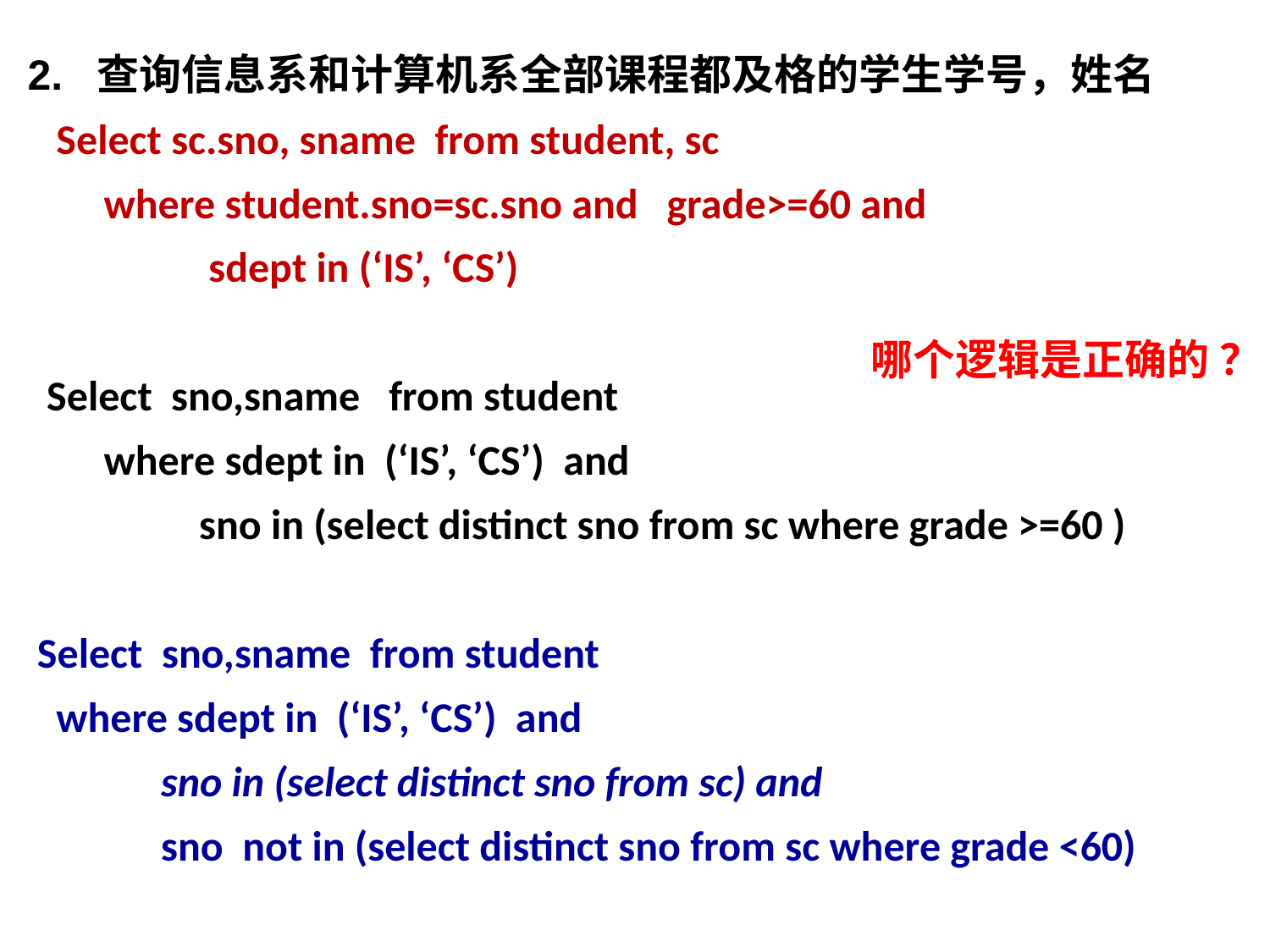

2.  查询信息系和计算机系全部课程都及格的学生学号，姓名
   Select sc.sno, sname  from student, sc
        where student.sno=sc.sno and   grade>=60 and
                   sdept in (‘IS’, ‘CS’)

  Select  sno,sname   from student
        where sdept in  (‘IS’, ‘CS’)  and
                  sno in (select distinct sno from sc where grade >=60 )

 Select  sno,sname  from student
   where sdept in  (‘IS’, ‘CS’)  and
              sno in (select distinct sno from sc) and
              sno  not in (select distinct sno from sc where grade <60)
哪个逻辑是正确的 ？